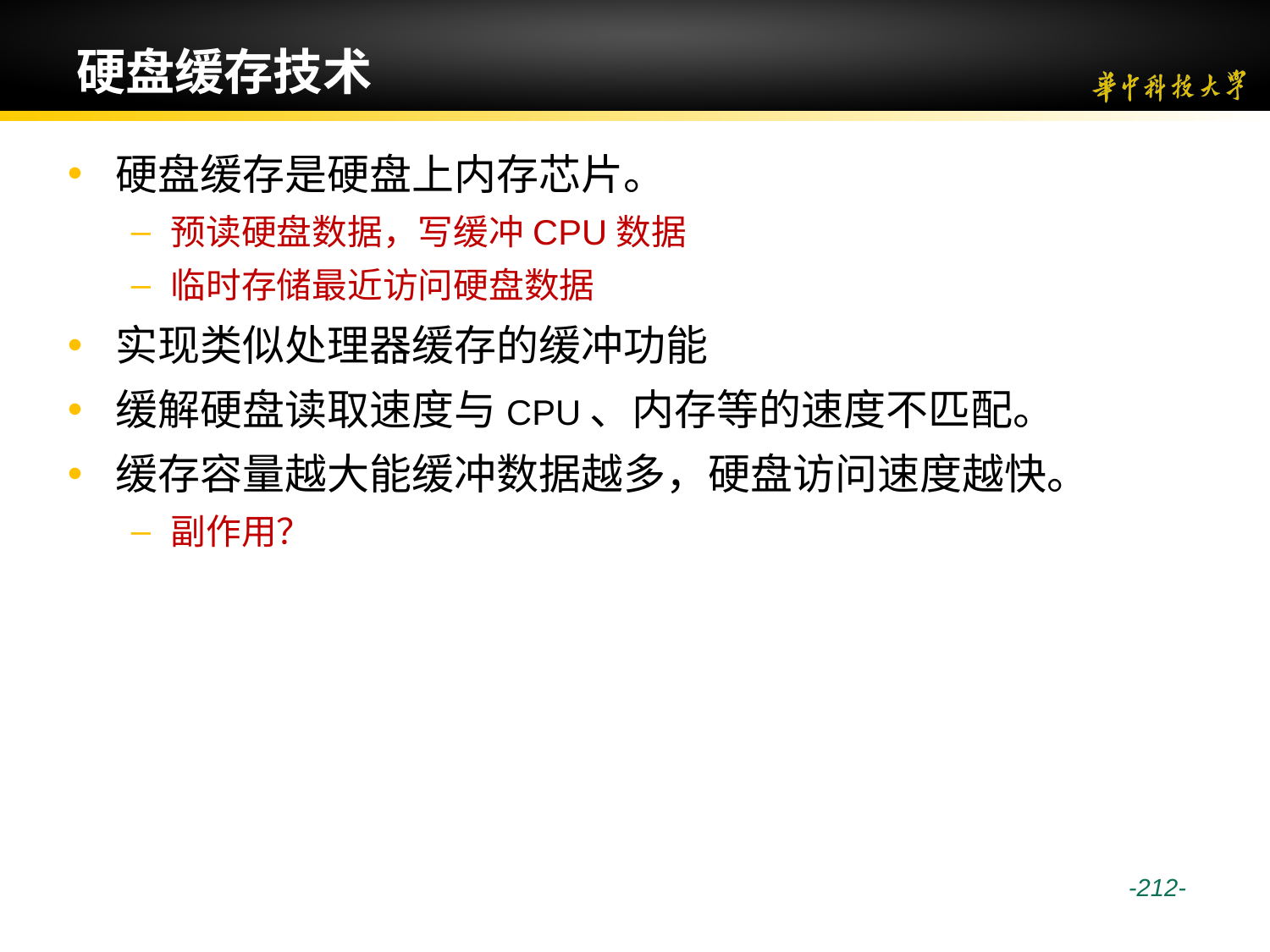

# 硬盘缓存技术
硬盘缓存是硬盘上内存芯片。
预读硬盘数据，写缓冲CPU数据
临时存储最近访问硬盘数据
实现类似处理器缓存的缓冲功能
缓解硬盘读取速度与CPU、内存等的速度不匹配。
缓存容量越大能缓冲数据越多，硬盘访问速度越快。
副作用？
 -212-